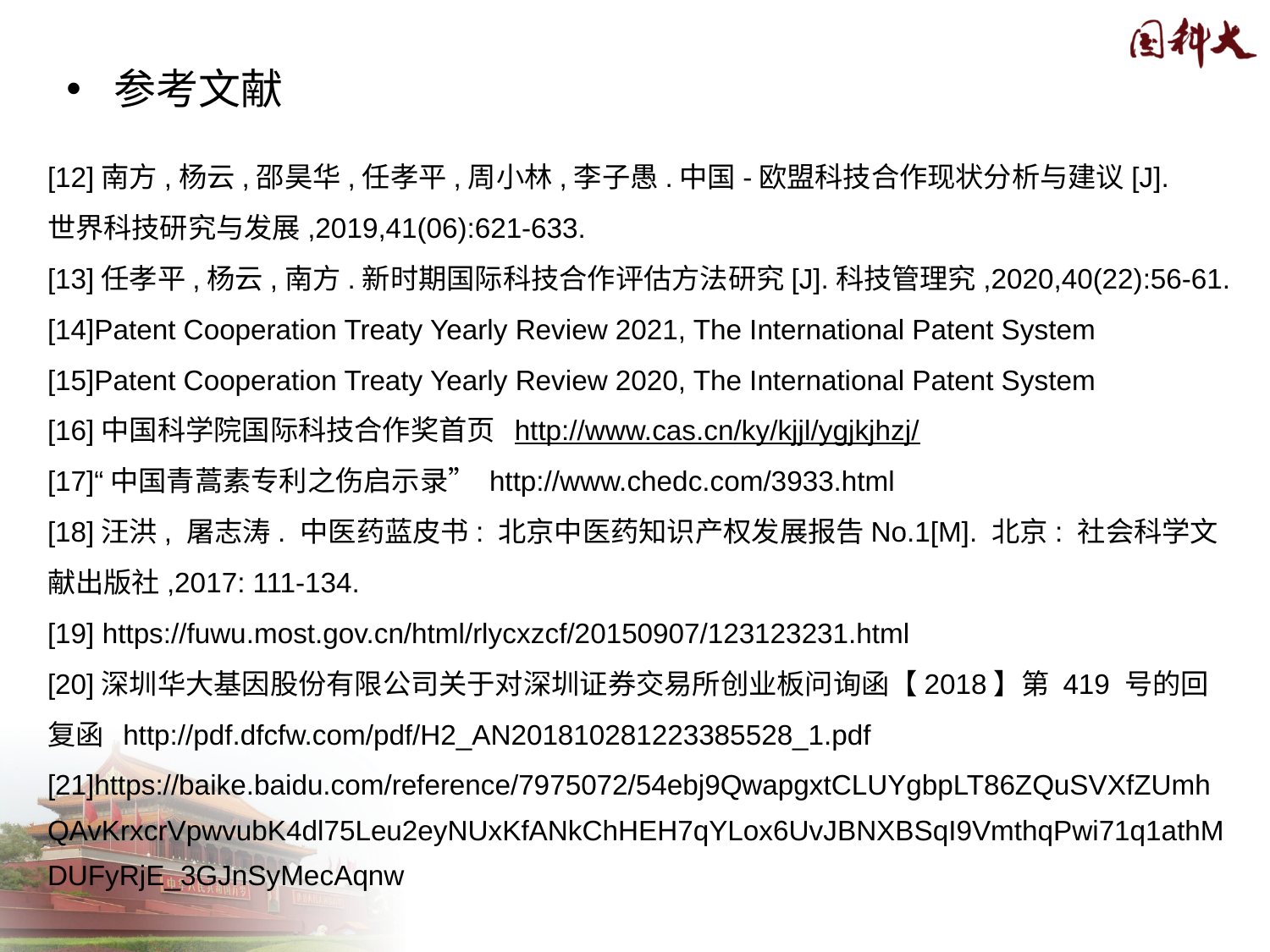

参考文献
[12]南方,杨云,邵昊华,任孝平,周小林,李子愚.中国-欧盟科技合作现状分析与建议[J].
世界科技研究与发展,2019,41(06):621-633.
[13]任孝平,杨云,南方.新时期国际科技合作评估方法研究[J].科技管理究,2020,40(22):56-61.
[14]Patent Cooperation Treaty Yearly Review 2021, The International Patent System
[15]Patent Cooperation Treaty Yearly Review 2020, The International Patent System
[16]中国科学院国际科技合作奖首页  http://www.cas.cn/ky/kjjl/ygjkjhzj/
[17]“中国青蒿素专利之伤启示录” http://www.chedc.com/3933.html
[18]汪洪, 屠志涛. 中医药蓝皮书: 北京中医药知识产权发展报告No.1[M]. 北京: 社会科学文献出版社,2017: 111-134.
[19] https://fuwu.most.gov.cn/html/rlycxzcf/20150907/123123231.html
[20]深圳华大基因股份有限公司关于对深圳证券交易所创业板问询函【2018】第 419 号的回复函  http://pdf.dfcfw.com/pdf/H2_AN201810281223385528_1.pdf
[21]https://baike.baidu.com/reference/7975072/54ebj9QwapgxtCLUYgbpLT86ZQuSVXfZUmhQAvKrxcrVpwvubK4dl75Leu2eyNUxKfANkChHEH7qYLox6UvJBNXBSqI9VmthqPwi71q1athMDUFyRjE_3GJnSyMecAqnw